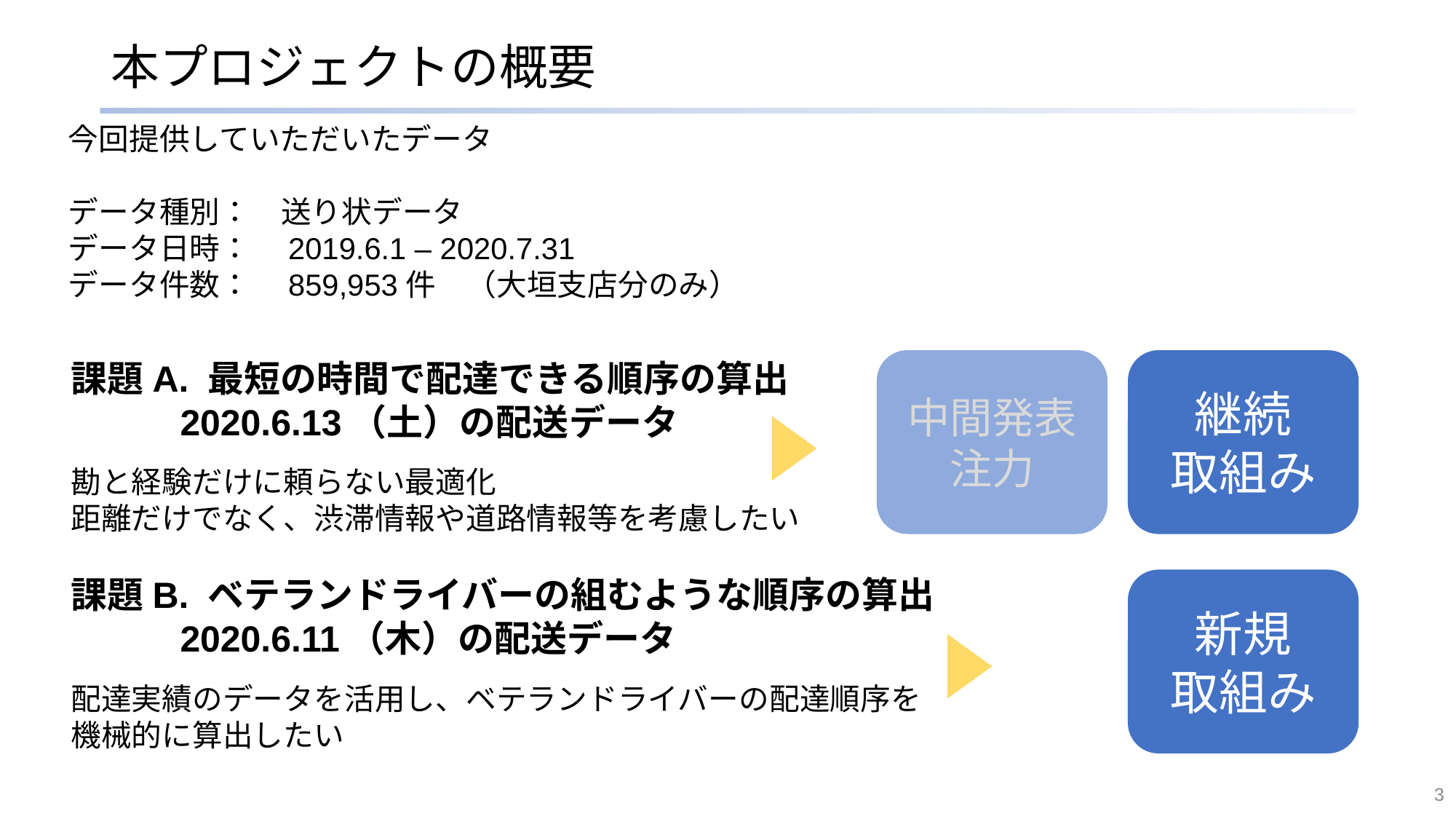

# 本プロジェクトの概要
今回提供していただいたデータ

データ種別：　送り状データ
データ日時：　2019.6.1 – 2020.7.31
データ件数：　859,953件　（大垣支店分のみ）
課題A. 最短の時間で配達できる順序の算出
	2020.6.13（土）の配送データ
　
勘と経験だけに頼らない最適化
距離だけでなく、渋滞情報や道路情報等を考慮したい

課題B. ベテランドライバーの組むような順序の算出
	2020.6.11（木）の配送データ
　
配達実績のデータを活用し、ベテランドライバーの配達順序を
機械的に算出したい

中間発表注力
継続
取組み

新規
取組み

3